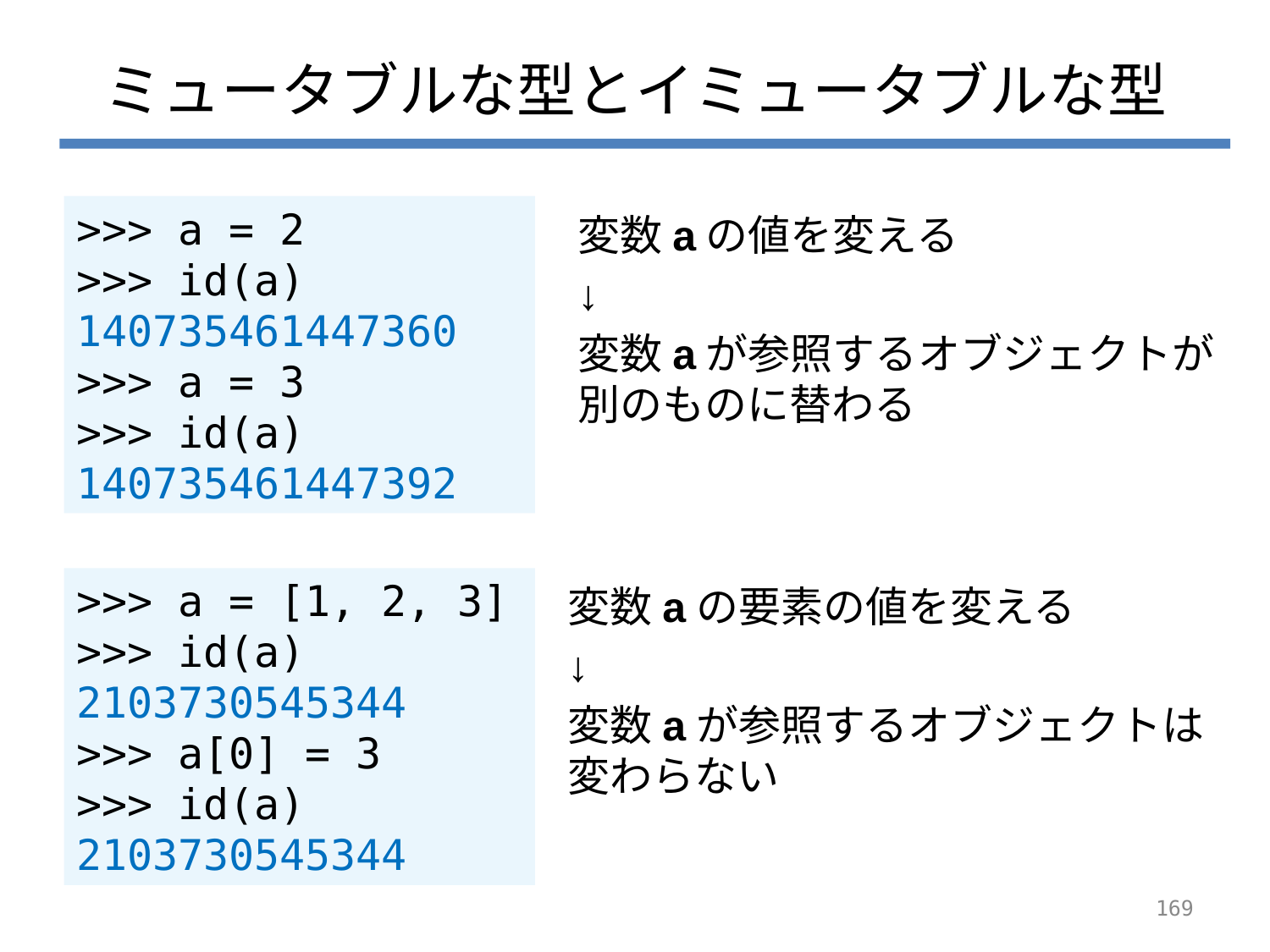

# ミュータブルな型とイミュータブルな型
>>> a = 2
>>> id(a)
140735461447360
>>> a = 3
>>> id(a)
140735461447392
変数aの値を変える
↓
変数aが参照するオブジェクトが別のものに替わる
>>> a = [1, 2, 3]
>>> id(a)
2103730545344
>>> a[0] = 3
>>> id(a)
2103730545344
変数aの要素の値を変える
↓
変数aが参照するオブジェクトは変わらない
169